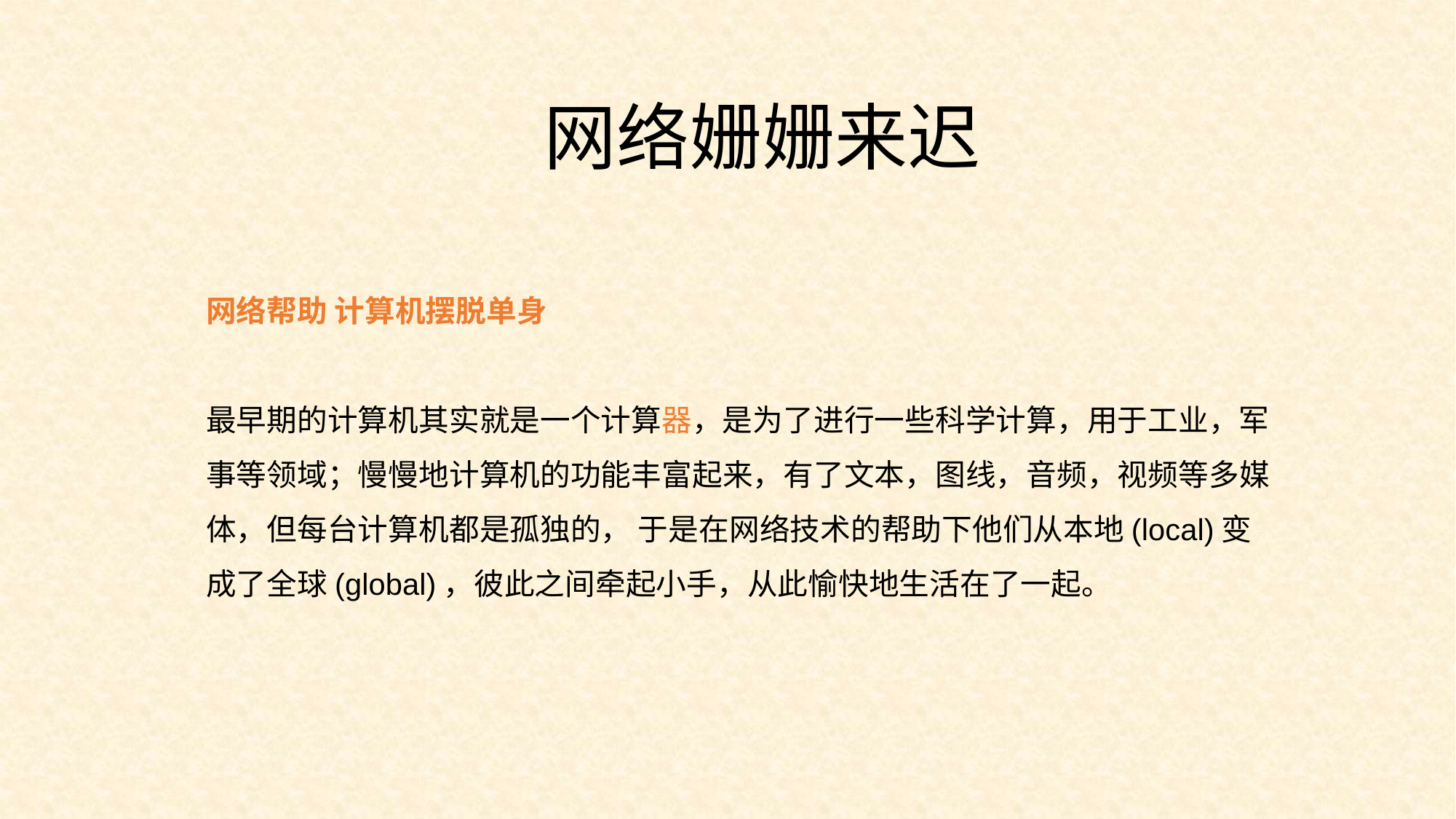

网络姗姗来迟
网络帮助 计算机摆脱单身

最早期的计算机其实就是一个计算器，是为了进行一些科学计算，用于工业，军事等领域；慢慢地计算机的功能丰富起来，有了文本，图线，音频，视频等多媒体，但每台计算机都是孤独的， 于是在网络技术的帮助下他们从本地(local)变成了全球(global)，彼此之间牵起小手，从此愉快地生活在了一起。